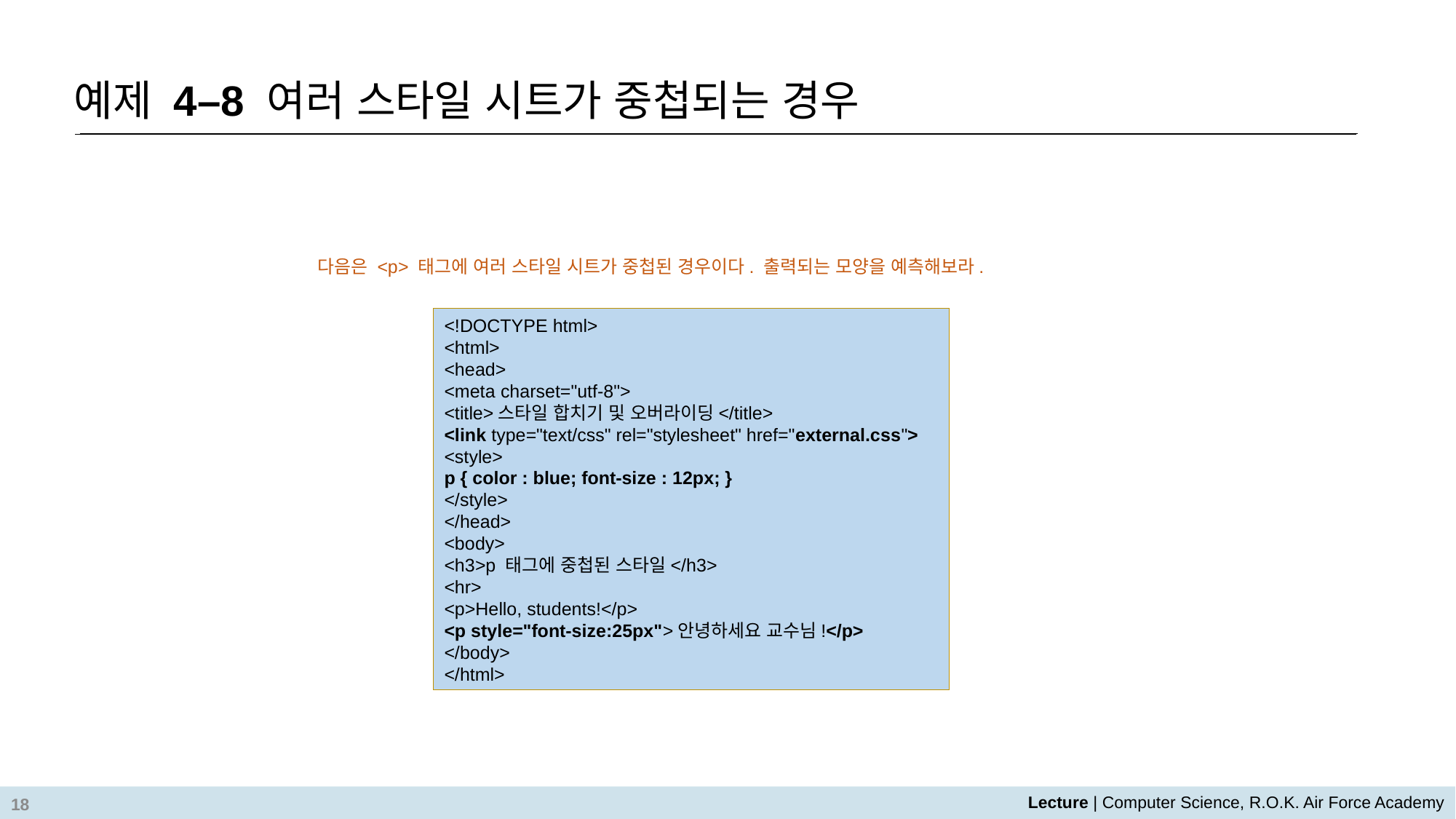

예제 4–8 여러 스타일 시트가 중첩되는 경우
다음은 <p> 태그에 여러 스타일 시트가 중첩된 경우이다. 출력되는 모양을 예측해보라.
<!DOCTYPE html>
<html>
<head>
<meta charset="utf-8">
<title>스타일 합치기 및 오버라이딩</title>
<link type="text/css" rel="stylesheet" href="external.css">
<style>
p { color : blue; font-size : 12px; }
</style>
</head>
<body>
<h3>p 태그에 중첩된 스타일</h3>
<hr>
<p>Hello, students!</p>
<p style="font-size:25px">안녕하세요 교수님!</p>
</body>
</html>
18